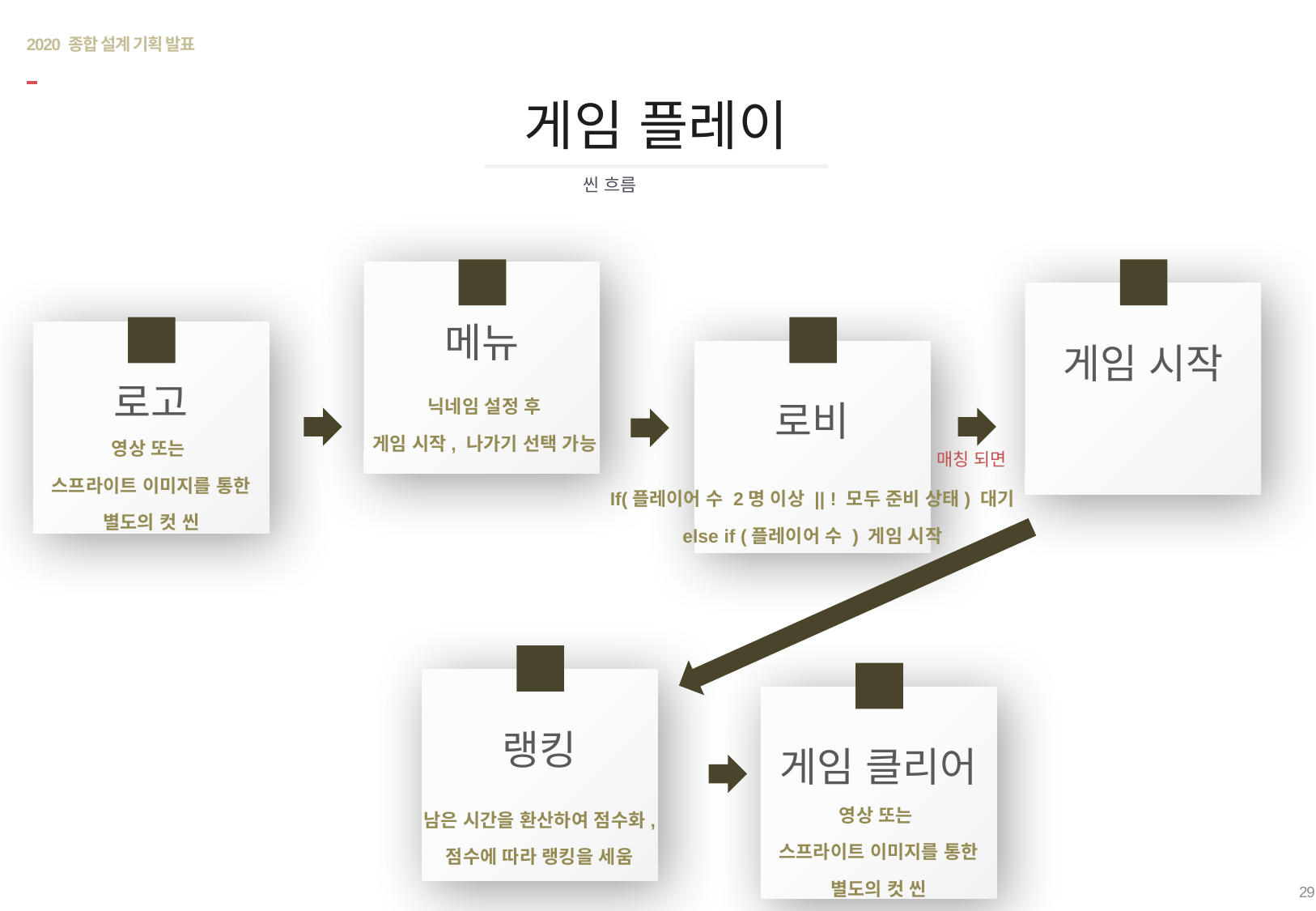

# 2020 종합 설계 기획 발표
게임 플레이
씬 흐름
02
04

메뉴

게임 시작

03
01

로고

로비

닉네임 설정 후
게임 시작, 나가기 선택 가능

영상 또는
스프라이트 이미지를 통한
별도의 컷 씬
매칭 되면
If(플레이어 수 2명 이상 || ! 모두 준비 상태) 대기
else if (플레이어 수 ) 게임 시작

05
06

랭킹

게임 클리어

영상 또는
스프라이트 이미지를 통한
별도의 컷 씬
남은 시간을 환산하여 점수화,
점수에 따라 랭킹을 세움
29